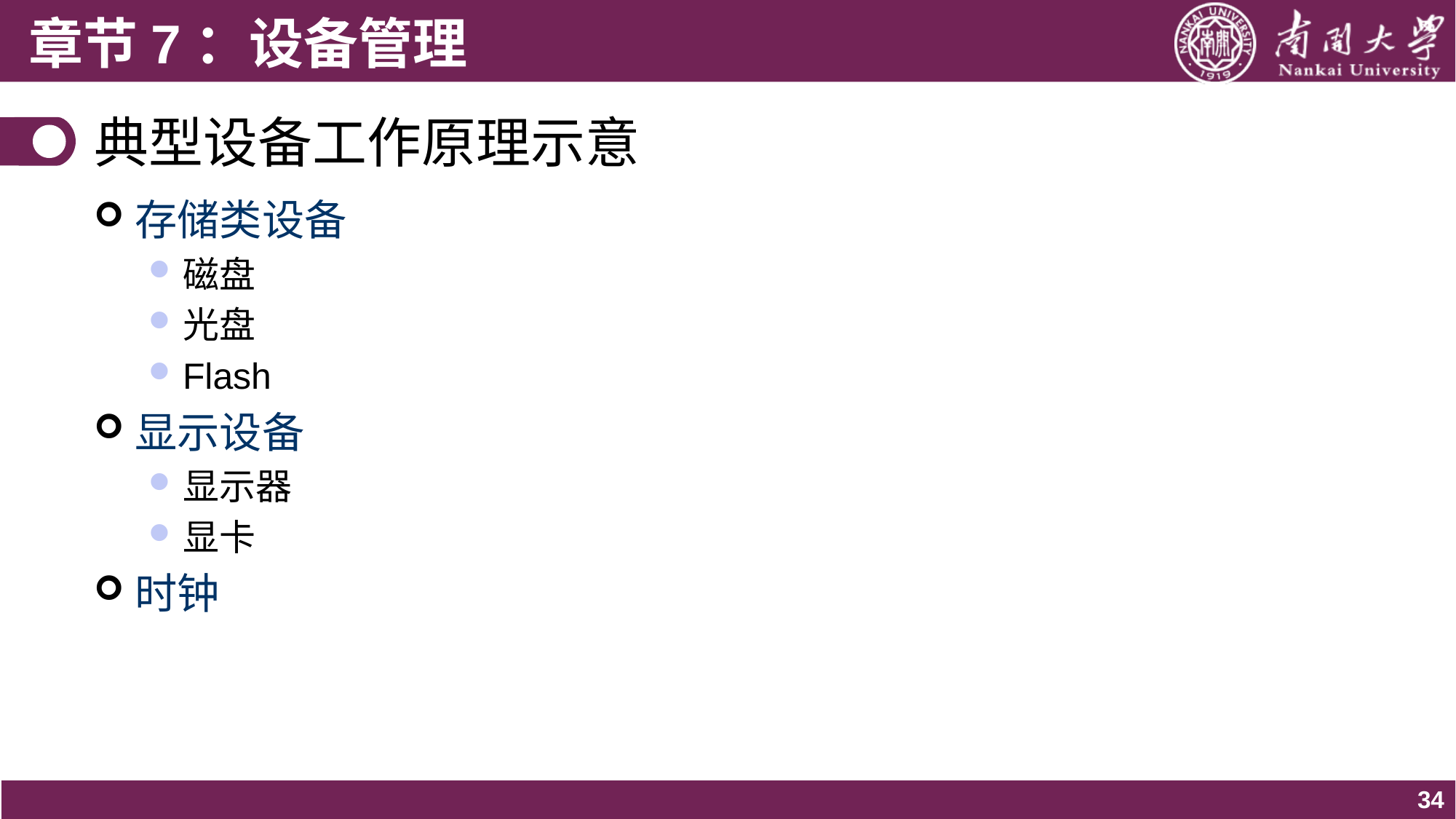

# 典型设备工作原理示意
存储类设备
磁盘
光盘
Flash
显示设备
显示器
显卡
时钟

34